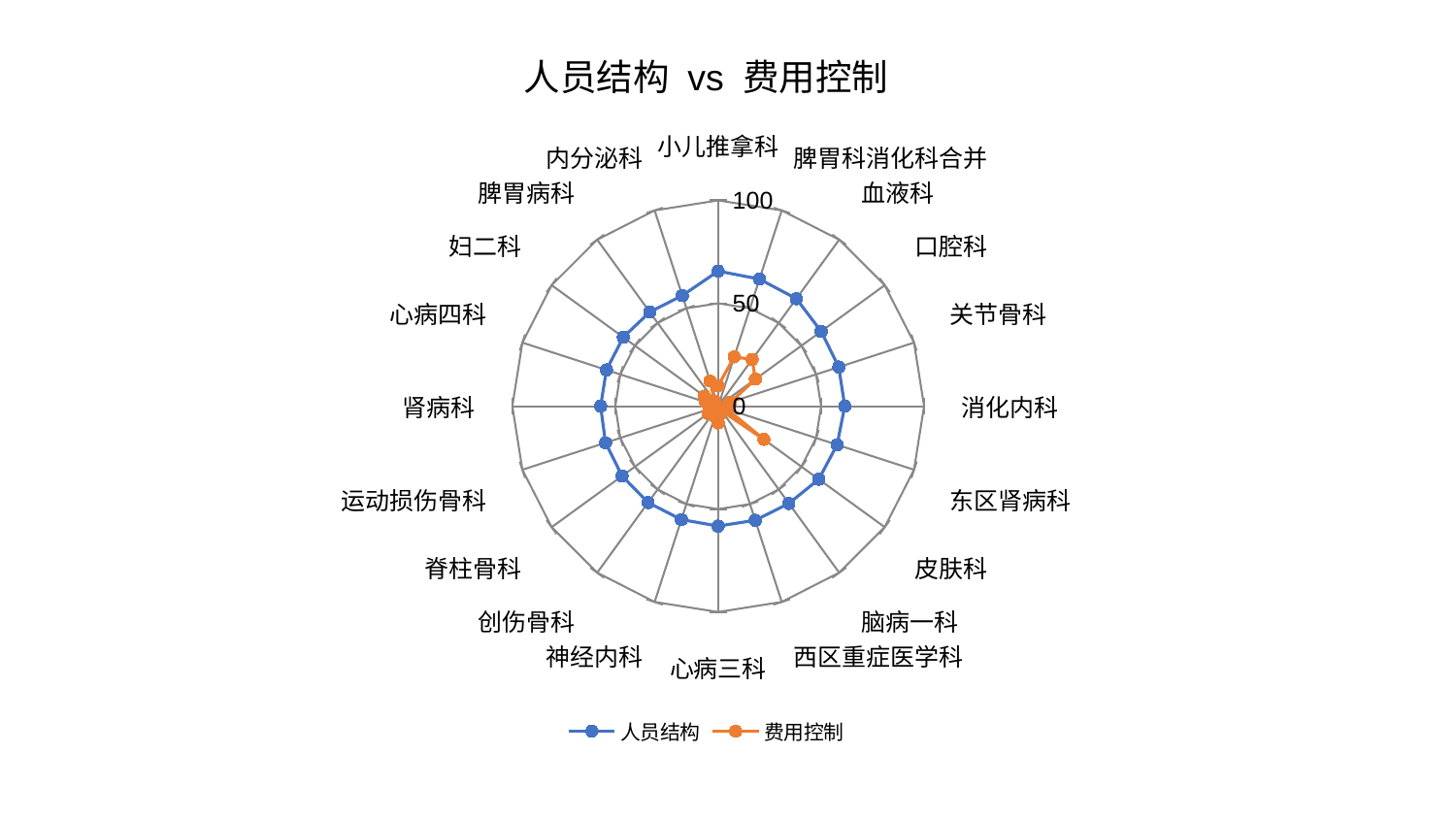

### Chart: 人员结构 vs 费用控制

| Category | 人员结构 | 费用控制 |
|---|---|---|
| 小儿推拿科 | 65.63483627403322 | 9.919776957208331 |
| 脾胃科消化科合并 | 64.93337973052294 | 25.202839925381323 |
| 血液科 | 64.56834367331686 | 28.080327376609187 |
| 口腔科 | 61.846409789139635 | 22.336288700351993 |
| 关节骨科 | 61.585807466810174 | 6.376969063945667 |
| 消化内科 | 61.47230261385729 | 4.069219227356558 |
| 东区肾病科 | 60.72230868488987 | 4.488777374867109 |
| 皮肤科 | 60.42689785787524 | 27.45172955848078 |
| 脑病一科 | 58.407716846620815 | 2.7609074641391103 |
| 西区重症医学科 | 58.302594226553296 | 3.781234194931238 |
| 心病三科 | 58.25570918933598 | 8.138430199042354 |
| 神经内科 | 57.94026799315065 | 5.3925874127167095 |
| 创伤骨科 | 57.883902798004115 | 4.836620151225449 |
| 脊柱骨科 | 57.72467830715553 | 6.071329153772871 |
| 运动损伤骨科 | 57.56593811603451 | 2.79056920493506 |
| 肾病科 | 57.10744204434827 | 2.835196941942794 |
| 心病四科 | 57.0957758030193 | 6.4001604018227924 |
| 妇二科 | 56.99024230467993 | 8.283334738713386 |
| 脾胃病科 | 56.56786267099907 | 2.9793119717454255 |
| 内分泌科 | 56.51377404567755 | 12.827225889431453 |
25